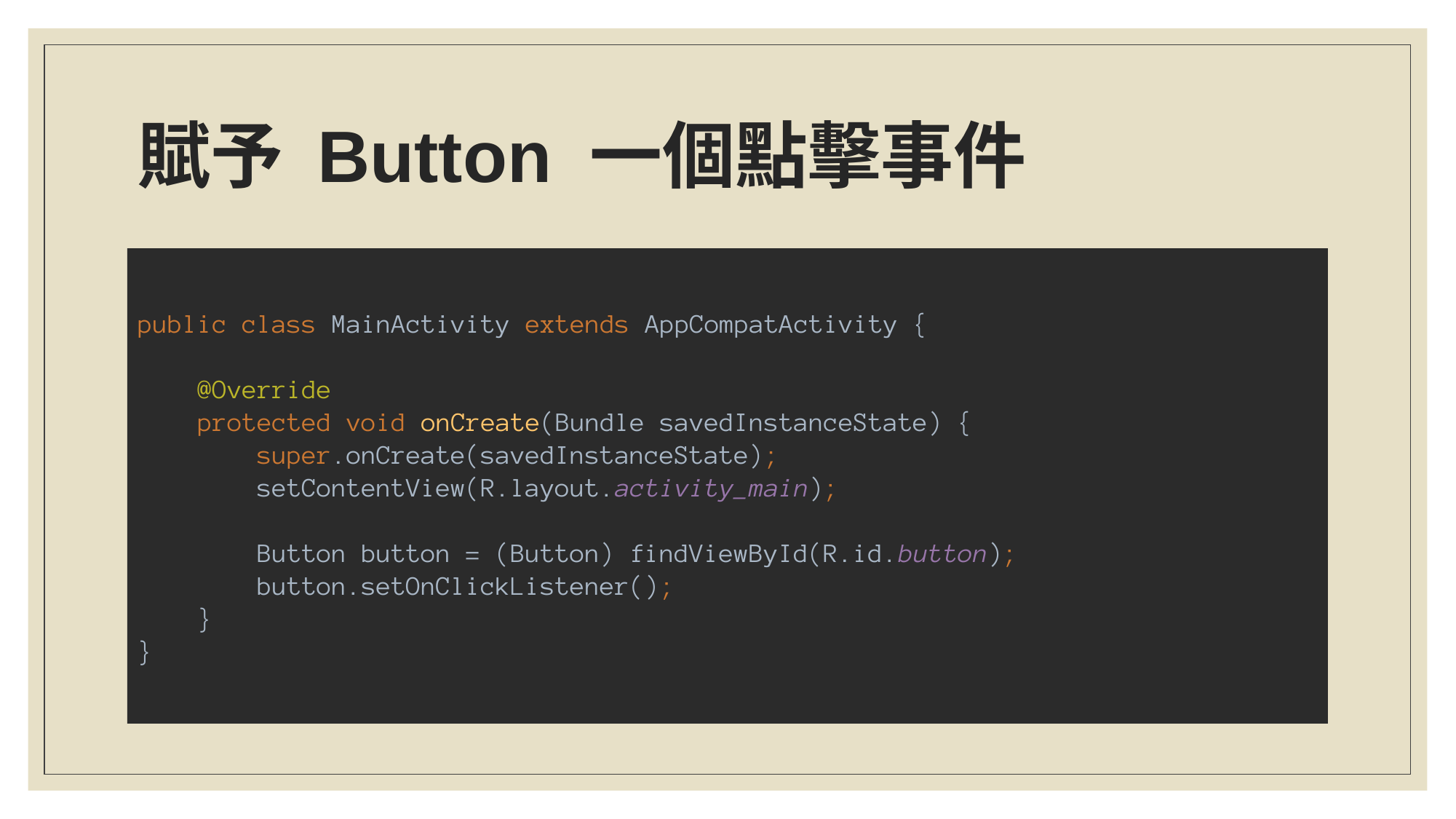

# 賦予 Button 一個點擊事件
public class MainActivity extends AppCompatActivity {
    @Override
    protected void onCreate(Bundle savedInstanceState) {
        super.onCreate(savedInstanceState);
        setContentView(R.layout.activity_main);
        Button button = (Button) findViewById(R.id.button);
        button.setOnClickListener();
    }
}